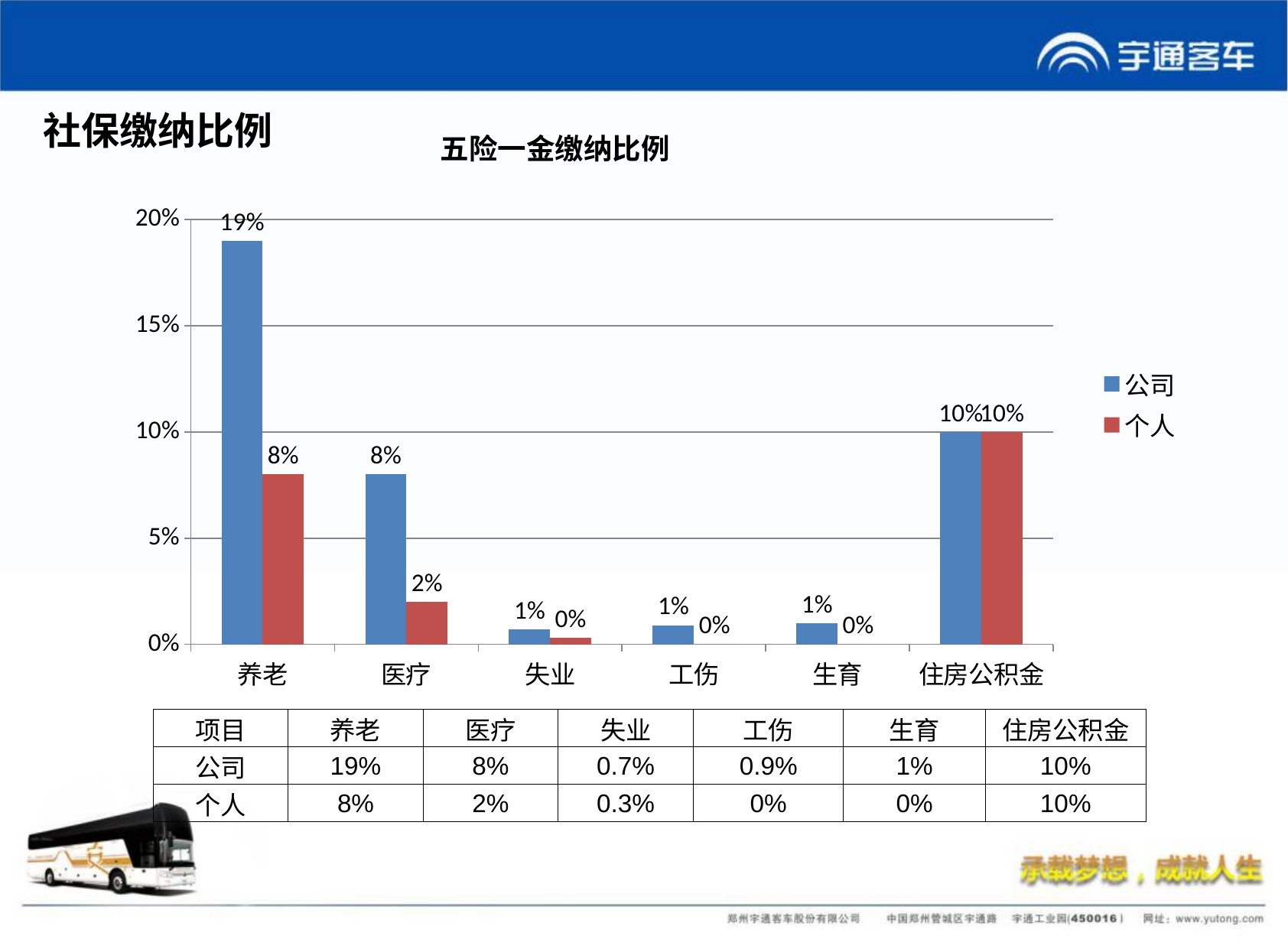

社保缴纳比例

### Chart

| Category | 公司 | 个人 |
|---|---|---|
| 养老 | 0.19 | 0.08000000000000004 |
| 医疗 | 0.08000000000000004 | 0.02000000000000001 |
| 失业 | 0.0070000000000000045 | 0.0030000000000000022 |
| 工伤 | 0.009000000000000003 | 0.0 |
| 生育 | 0.010000000000000005 | 0.0 |
| 住房公积金 | 0.1 | 0.1 |
| 项目 | 养老 | 医疗 | 失业 | 工伤 | 生育 | 住房公积金 |
| --- | --- | --- | --- | --- | --- | --- |
| 公司 | 19% | 8% | 0.7% | 0.9% | 1% | 10% |
| 个人 | 8% | 2% | 0.3% | 0% | 0% | 10% |